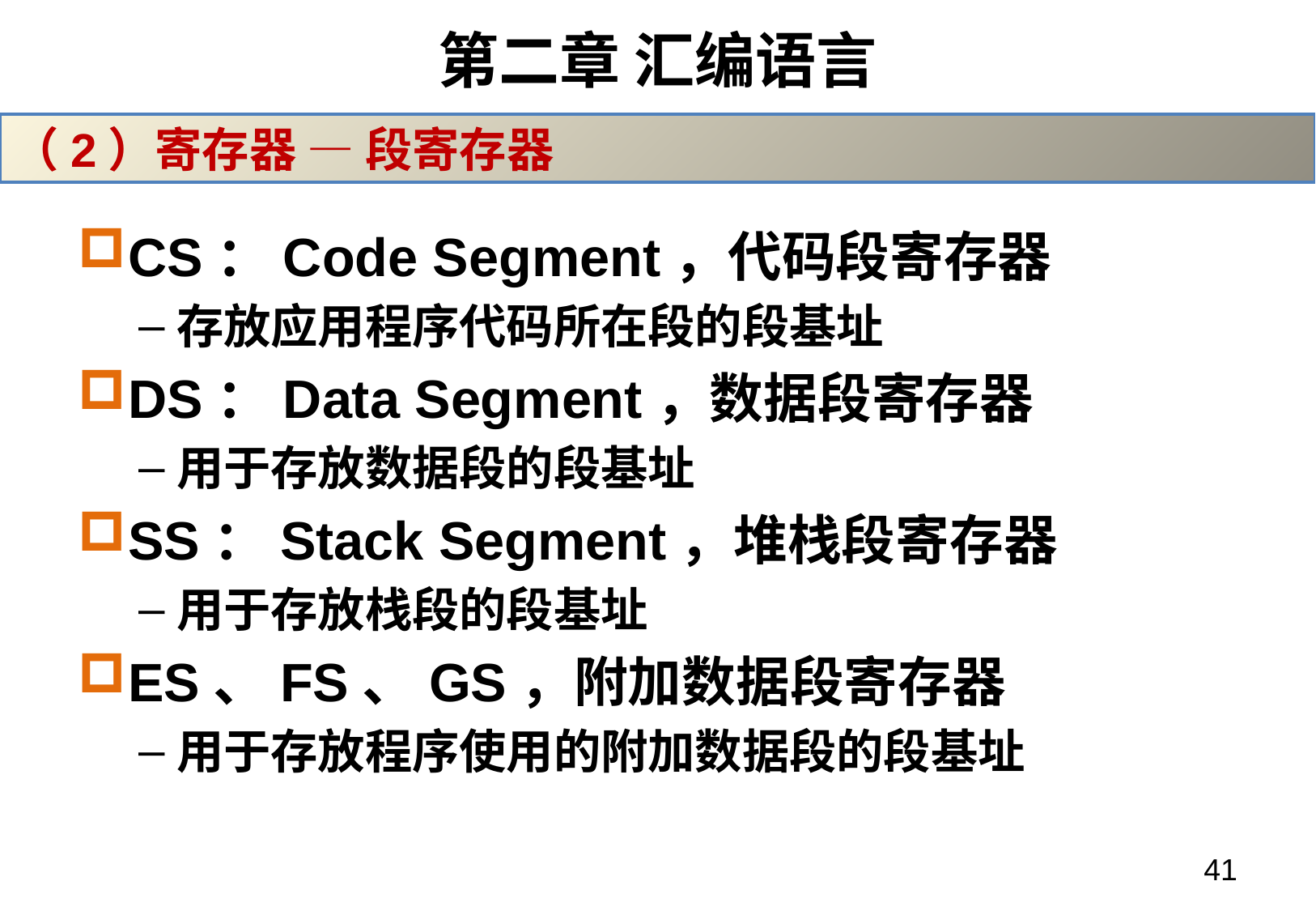

# 第二章 汇编语言
（2）寄存器 — 段寄存器
CS：Code Segment，代码段寄存器
存放应用程序代码所在段的段基址
DS：Data Segment，数据段寄存器
用于存放数据段的段基址
SS：Stack Segment，堆栈段寄存器
用于存放栈段的段基址
ES、FS、GS，附加数据段寄存器
用于存放程序使用的附加数据段的段基址
41